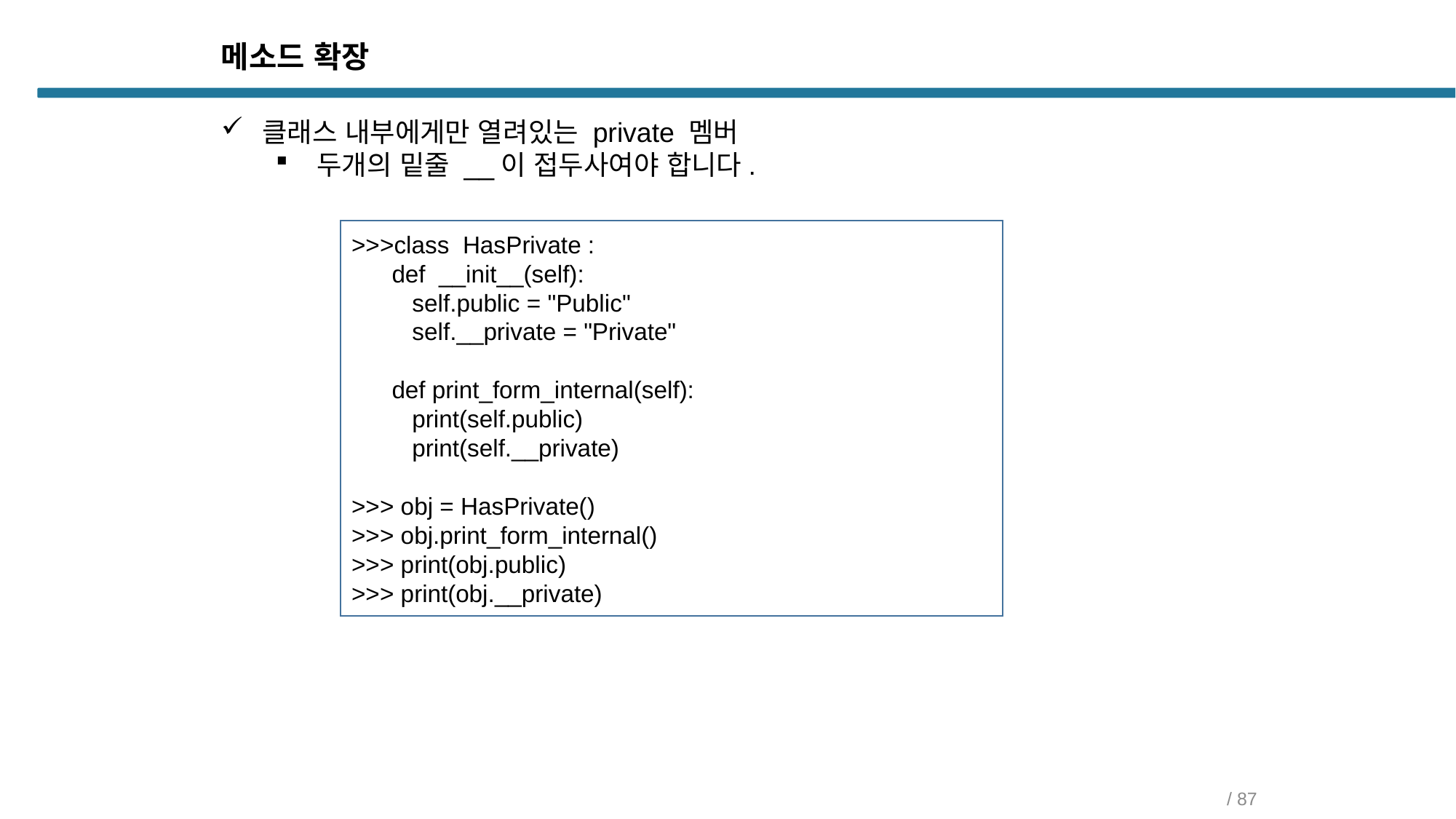

메소드 확장
클래스 내부에게만 열려있는 private 멤버
두개의 밑줄 __이 접두사여야 합니다.
>>>class  HasPrivate :
      def  __init__(self):
         self.public = "Public"
         self.__private = "Private"

      def print_form_internal(self):
         print(self.public)
         print(self.__private)

>>> obj = HasPrivate()
>>> obj.print_form_internal()
>>> print(obj.public)
>>> print(obj.__private)
/ 87